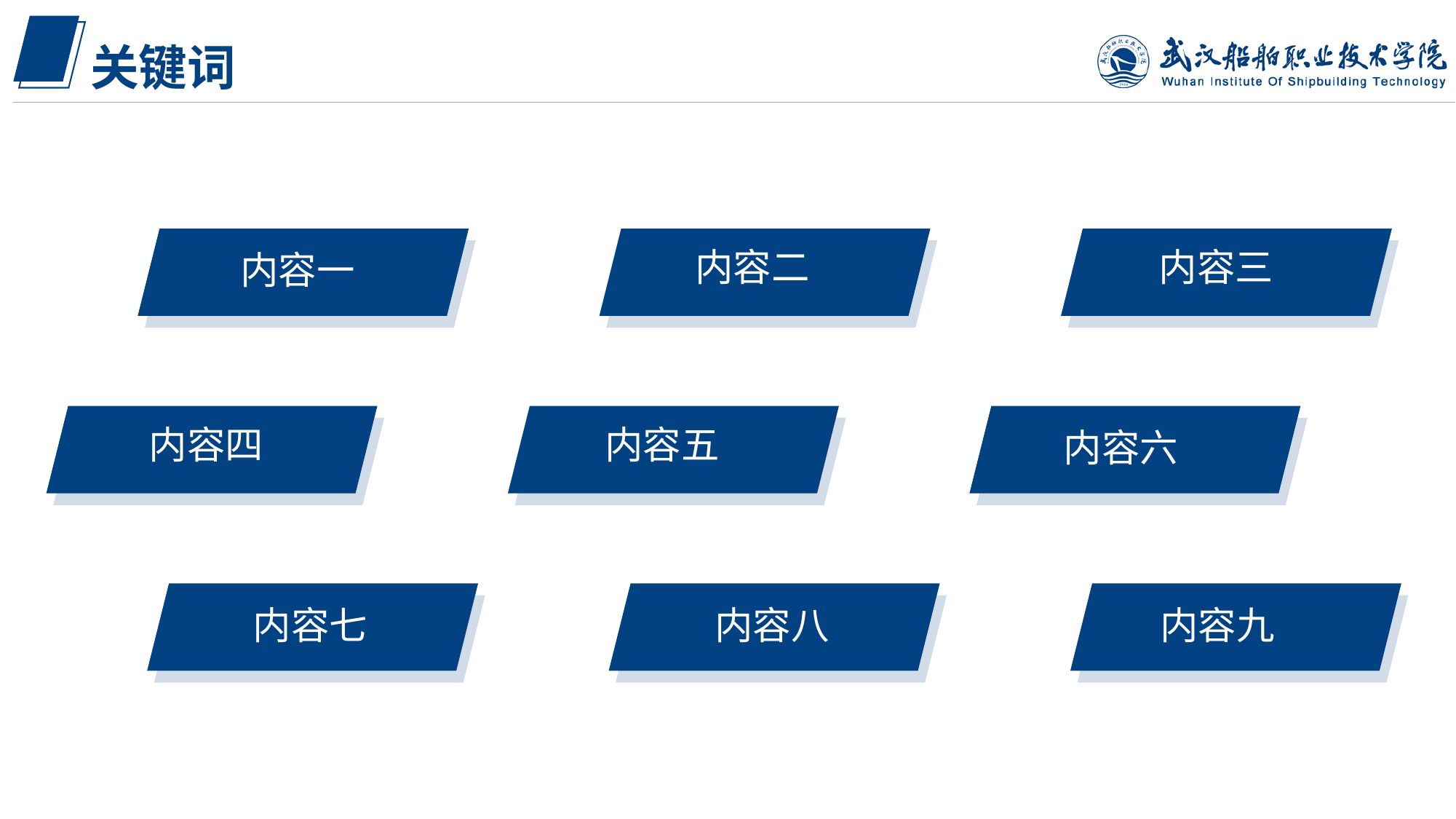

关键词
内容二
内容三
内容一
内容四
内容五
内容六
内容七
内容八
内容九